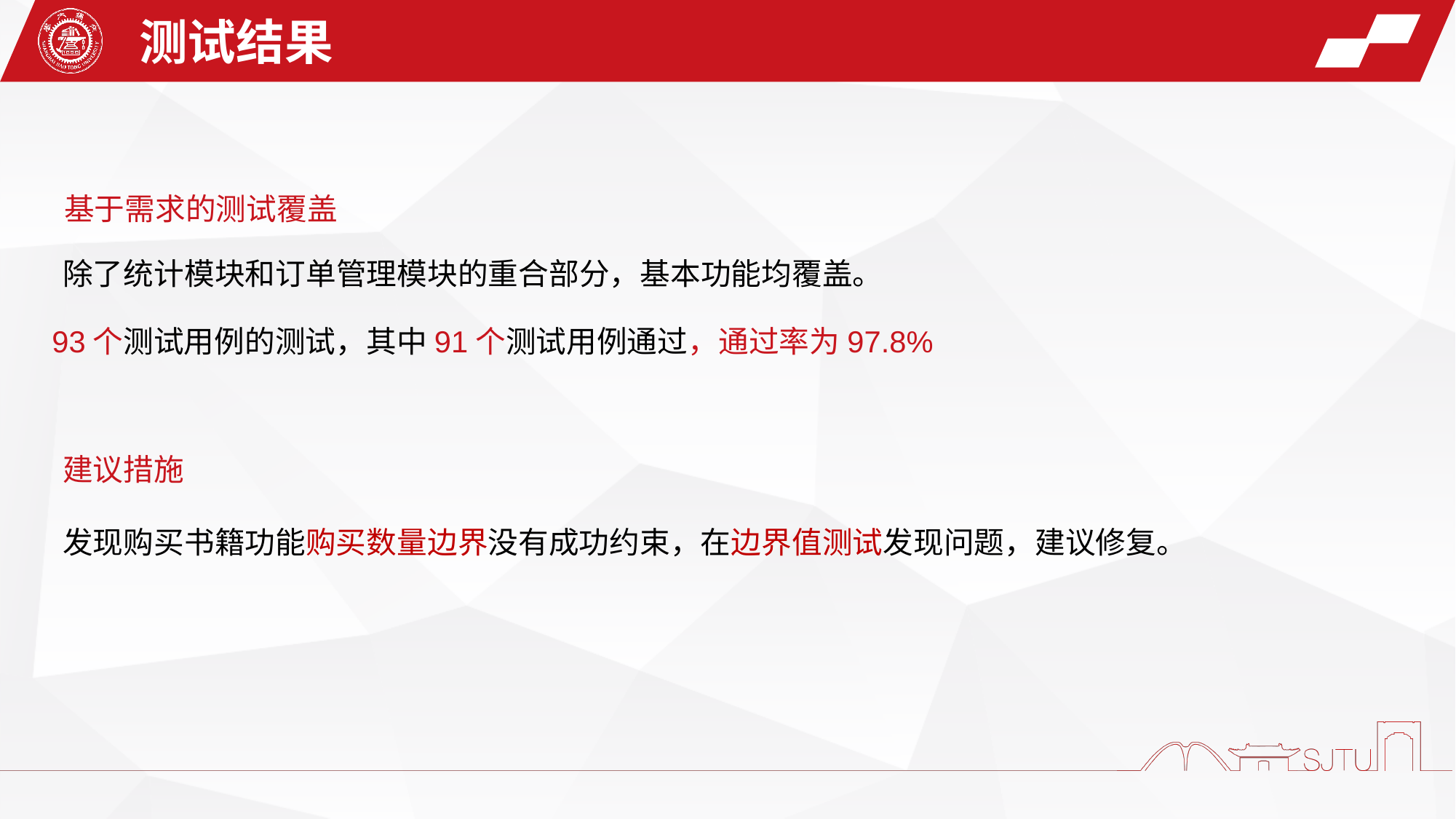

测试结果
基于需求的测试覆盖
除了统计模块和订单管理模块的重合部分，基本功能均覆盖。
93个测试用例的测试，其中91个测试用例通过，通过率为97.8%
建议措施

发现购买书籍功能购买数量边界没有成功约束，在边界值测试发现问题，建议修复。